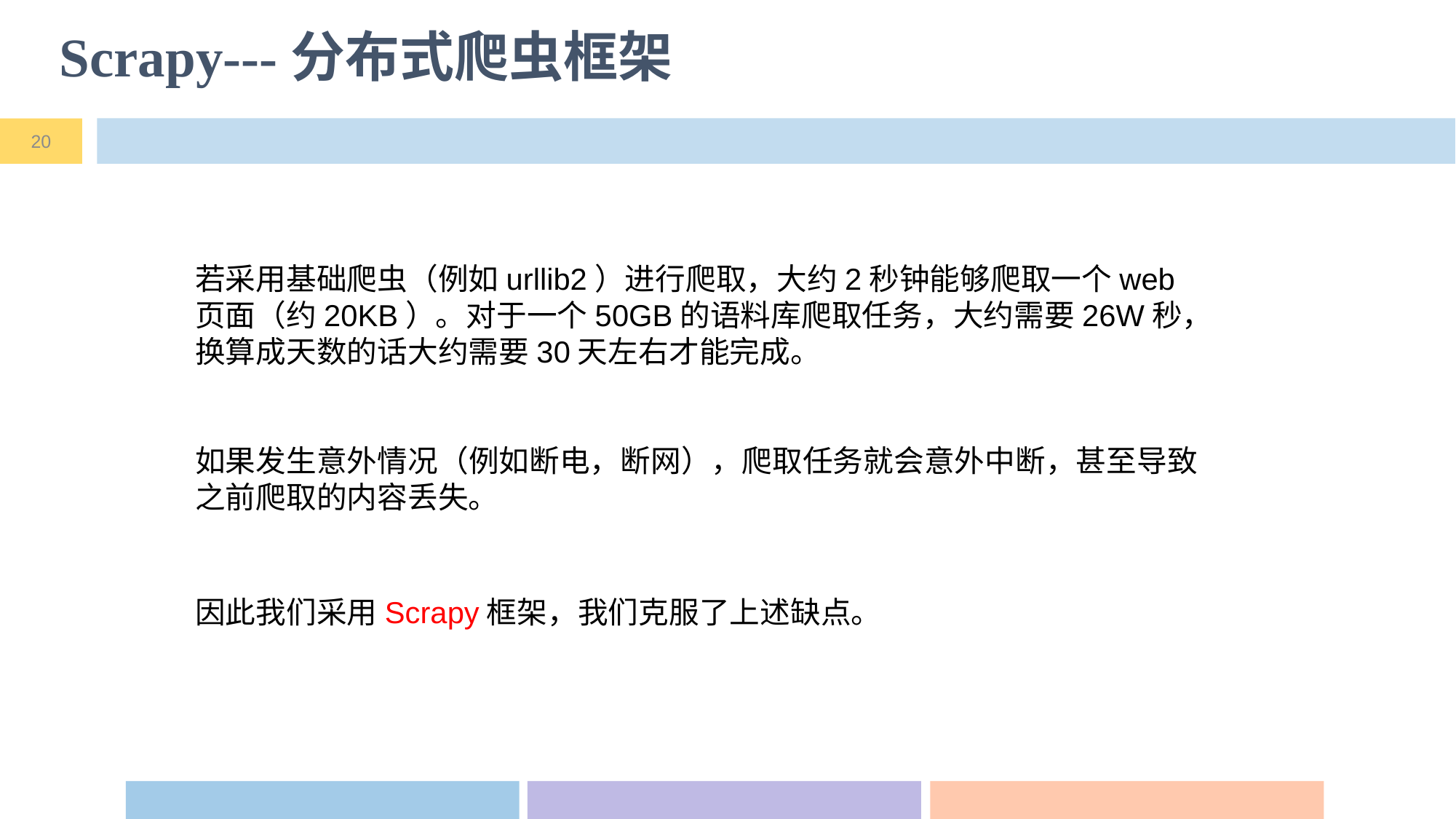

# Scrapy---分布式爬虫框架
20
若采用基础爬虫（例如urllib2）进行爬取，大约2秒钟能够爬取一个web页面（约20KB）。对于一个50GB的语料库爬取任务，大约需要26W秒，换算成天数的话大约需要30天左右才能完成。

如果发生意外情况（例如断电，断网），爬取任务就会意外中断，甚至导致之前爬取的内容丢失。

因此我们采用Scrapy框架，我们克服了上述缺点。